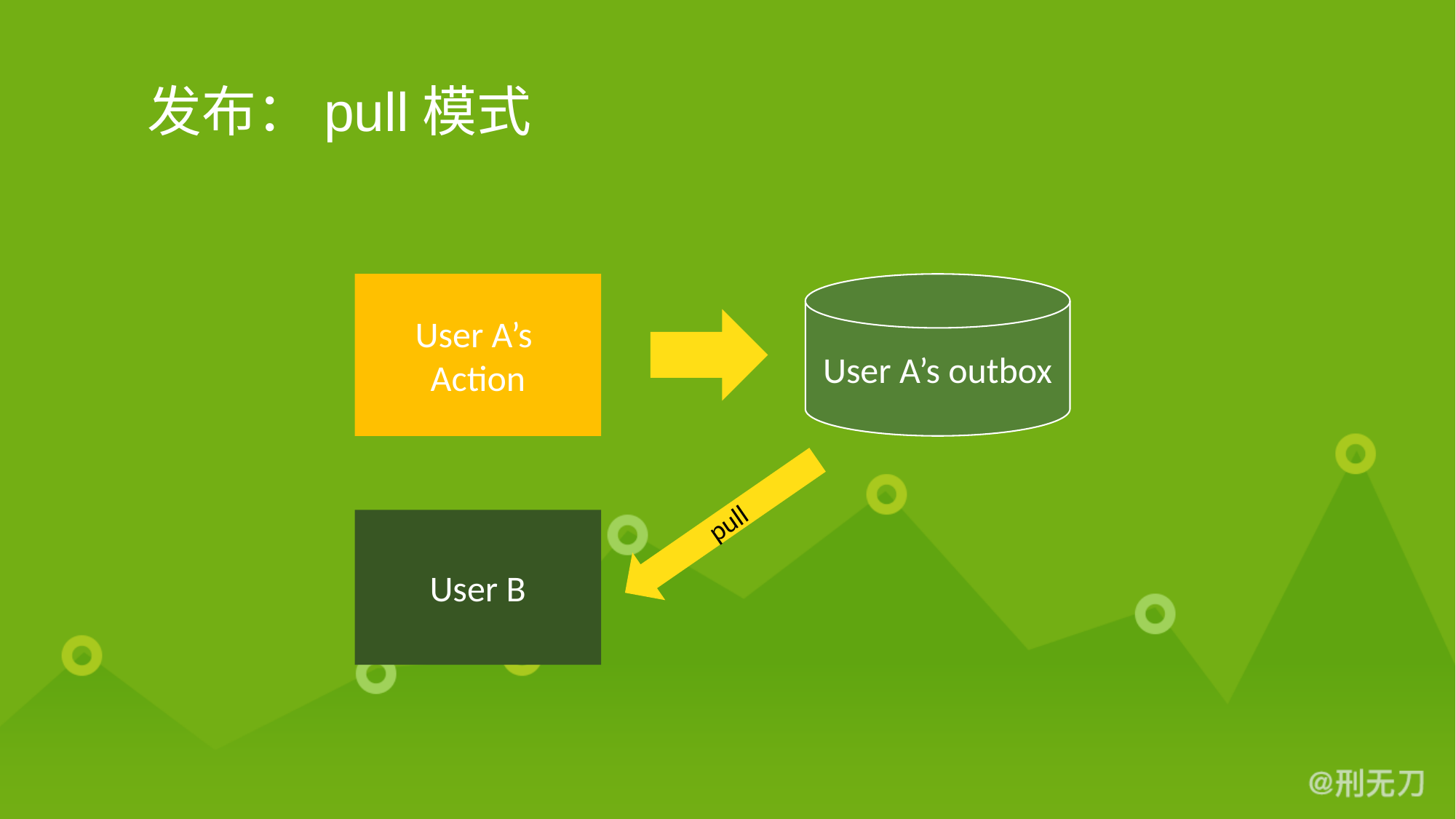

# 发布：pull模式
User A’s  Action
User A’s outbox

pull
User B